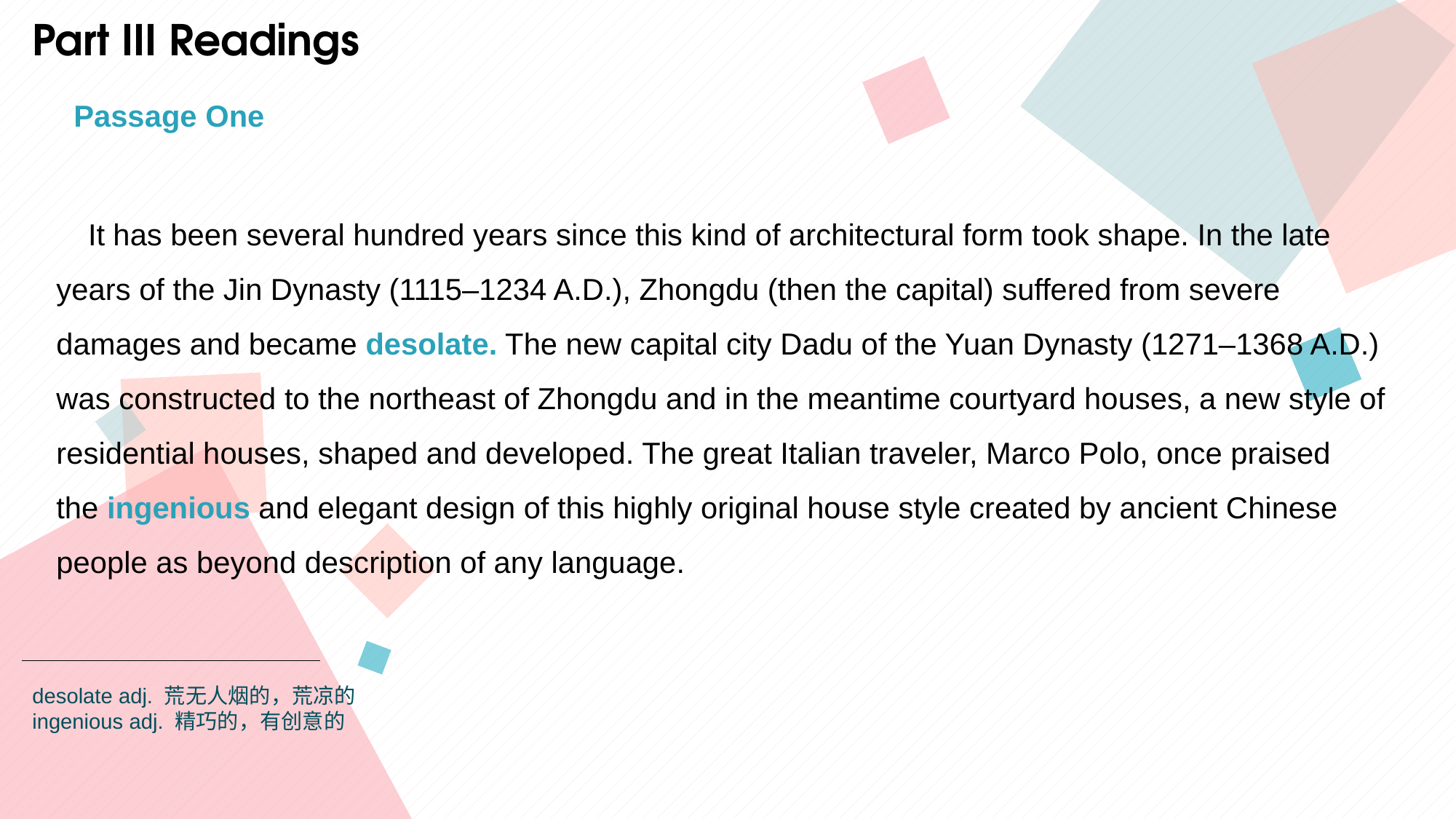

Part III Readings
Passage One

     It has been several hundred years since this kind of architectural form took shape. In the late years of the Jin Dynasty (1115–1234 A.D.), Zhongdu (then the capital) suffered from severe damages and became desolate. The new capital city Dadu of the Yuan Dynasty (1271–1368 A.D.) was constructed to the northeast of Zhongdu and in the meantime courtyard houses, a new style of
residential houses, shaped and developed. The great Italian traveler, Marco Polo, once praised
the ingenious and elegant design of this highly original house style created by ancient Chinese
people as beyond description of any language.
desolate adj. 荒无人烟的，荒凉的
ingenious adj. 精巧的，有创意的